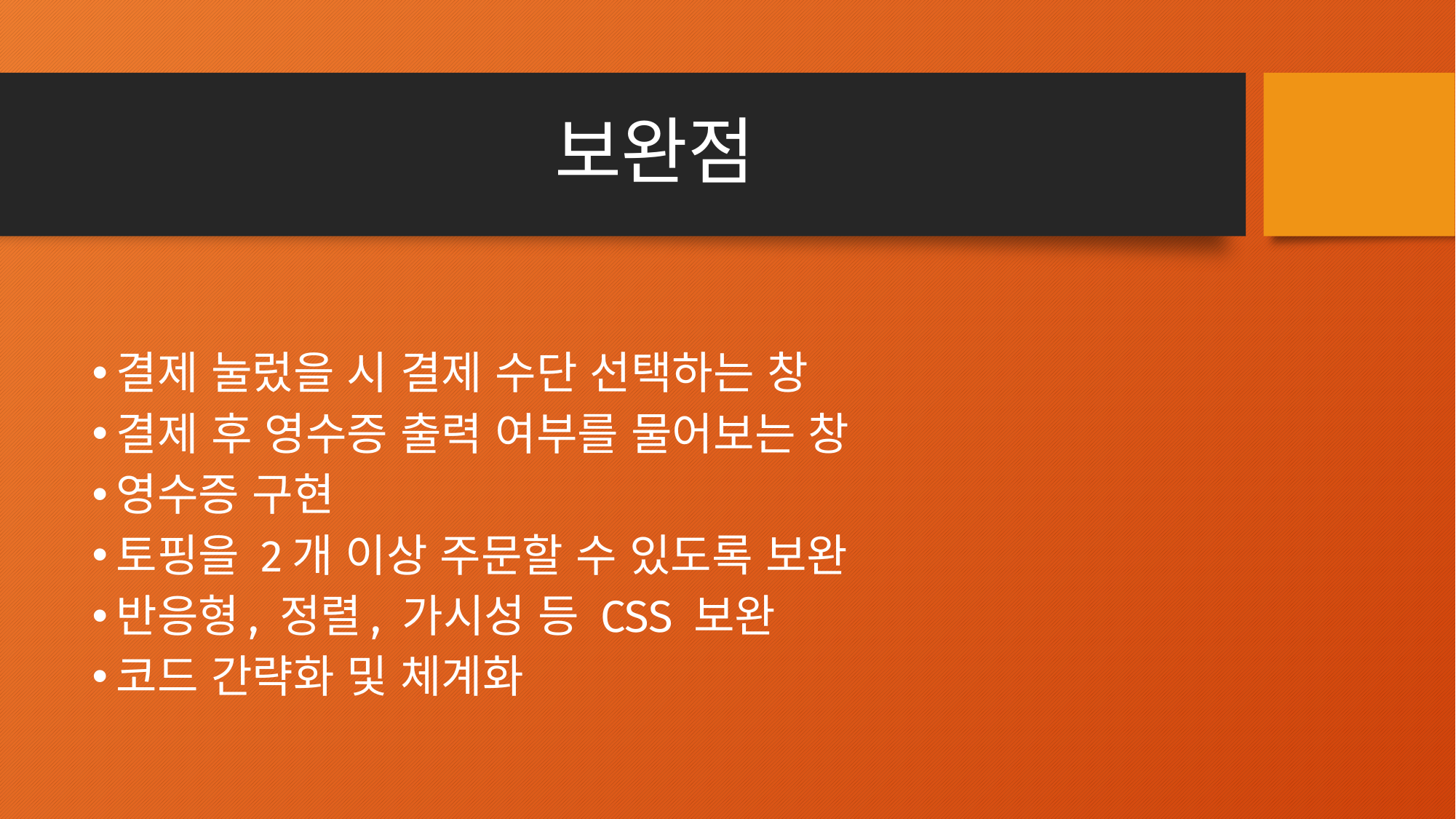

# 보완점

결제 눌렀을 시 결제 수단 선택하는 창
결제 후 영수증 출력 여부를 물어보는 창
영수증 구현
토핑을 2개 이상 주문할 수 있도록 보완
반응형, 정렬, 가시성 등 CSS 보완
코드 간략화 및 체계화